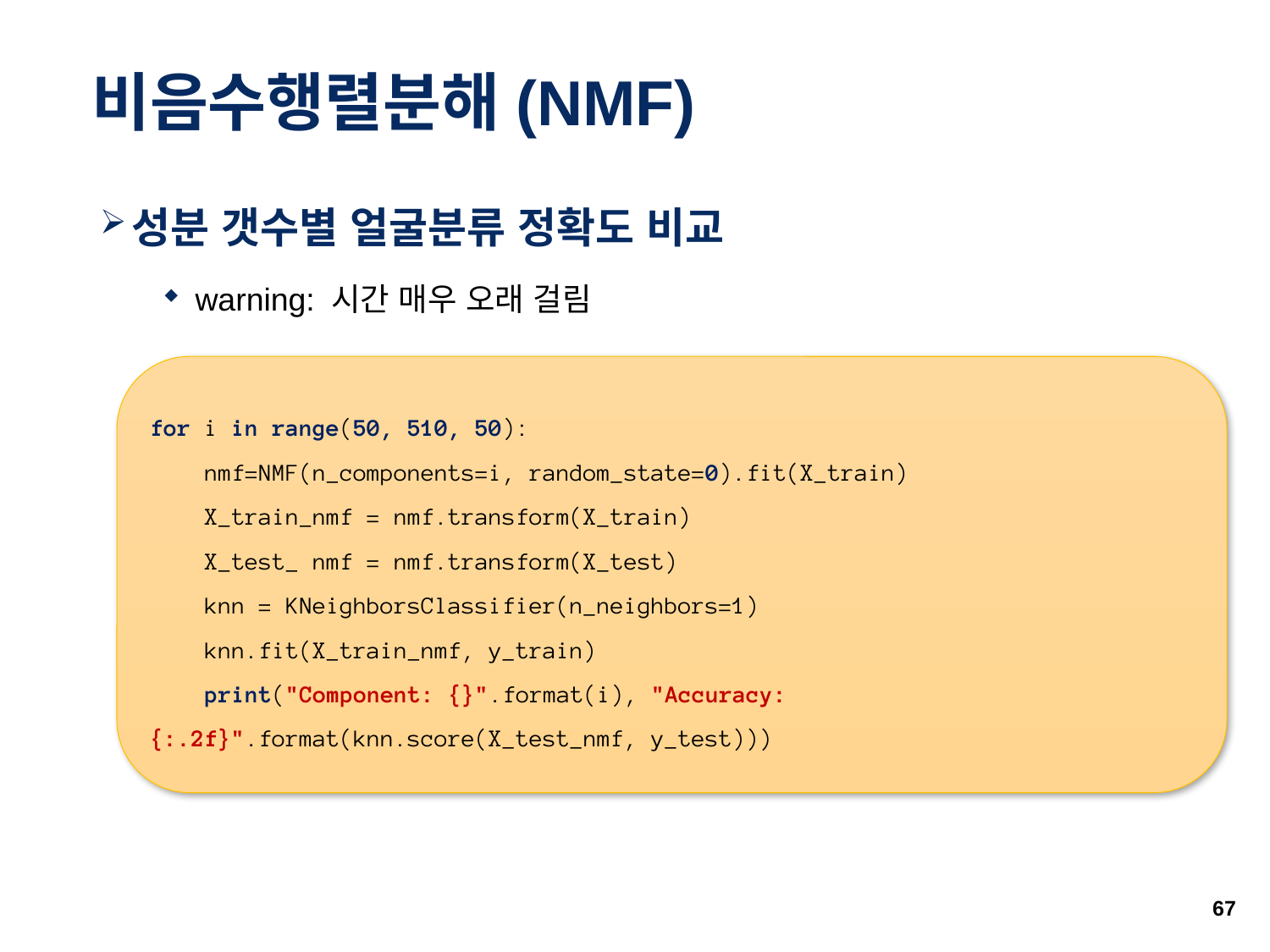

# 비음수행렬분해(NMF)
성분 갯수별 얼굴분류 정확도 비교
warning: 시간 매우 오래 걸림
for i in range(50, 510, 50):
    nmf=NMF(n_components=i, random_state=0).fit(X_train)
    X_train_nmf = nmf.transform(X_train)
    X_test_ nmf = nmf.transform(X_test)
    knn = KNeighborsClassifier(n_neighbors=1)
    knn.fit(X_train_nmf, y_train)
    print("Component: {}".format(i), "Accuracy: 		{:.2f}".format(knn.score(X_test_nmf, y_test)))
67